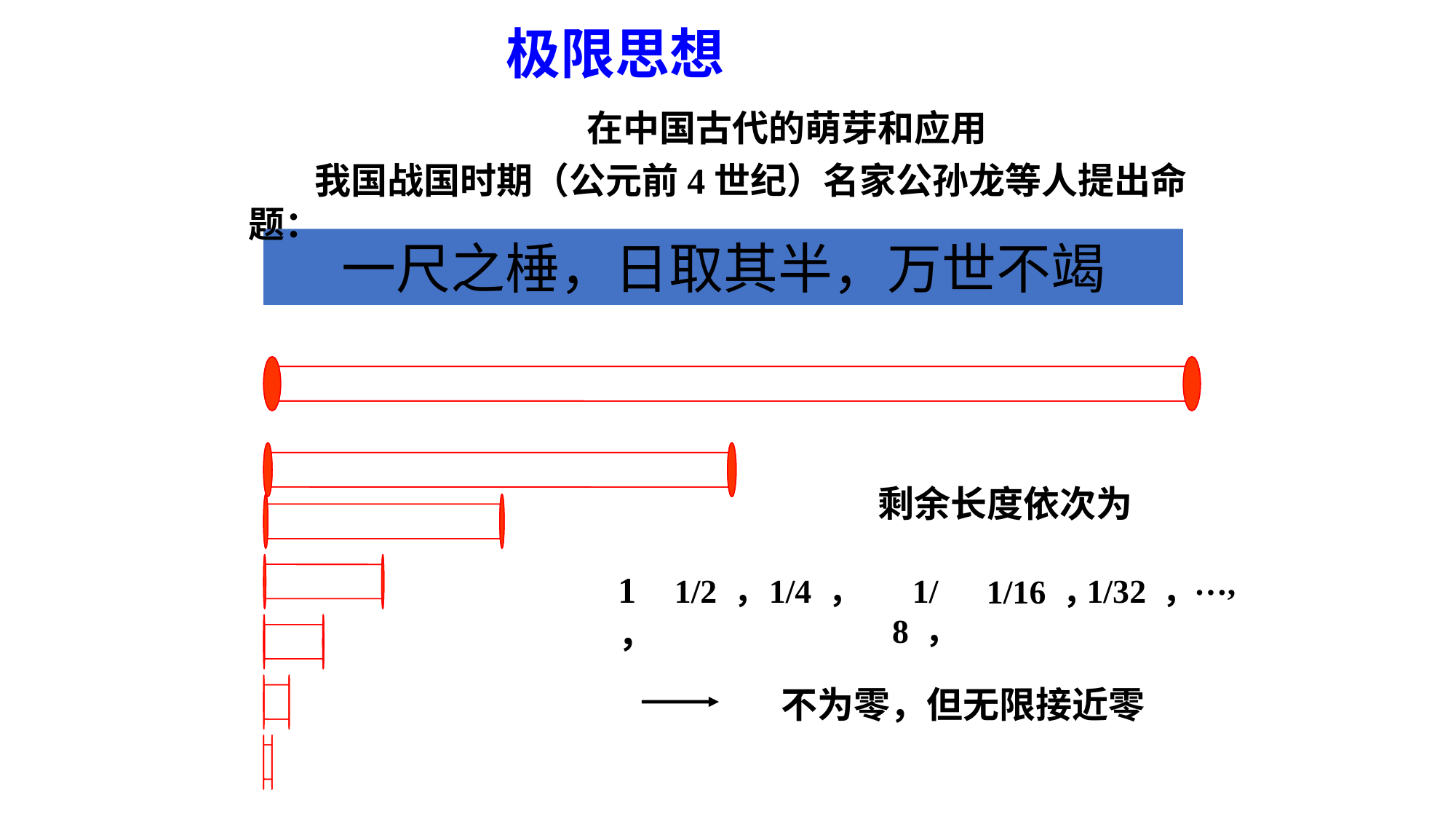

极限思想
在中国古代的萌芽和应用
       我国战国时期（公元前4世纪）名家公孙龙等人提出命题：
一尺之棰，日取其半，万世不竭

剩余长度依次为

…,
1，
1/2 ，
1/4 ，
1/ 8 ，
 1/32 ，
 1/16 ，

不为零，但无限接近零